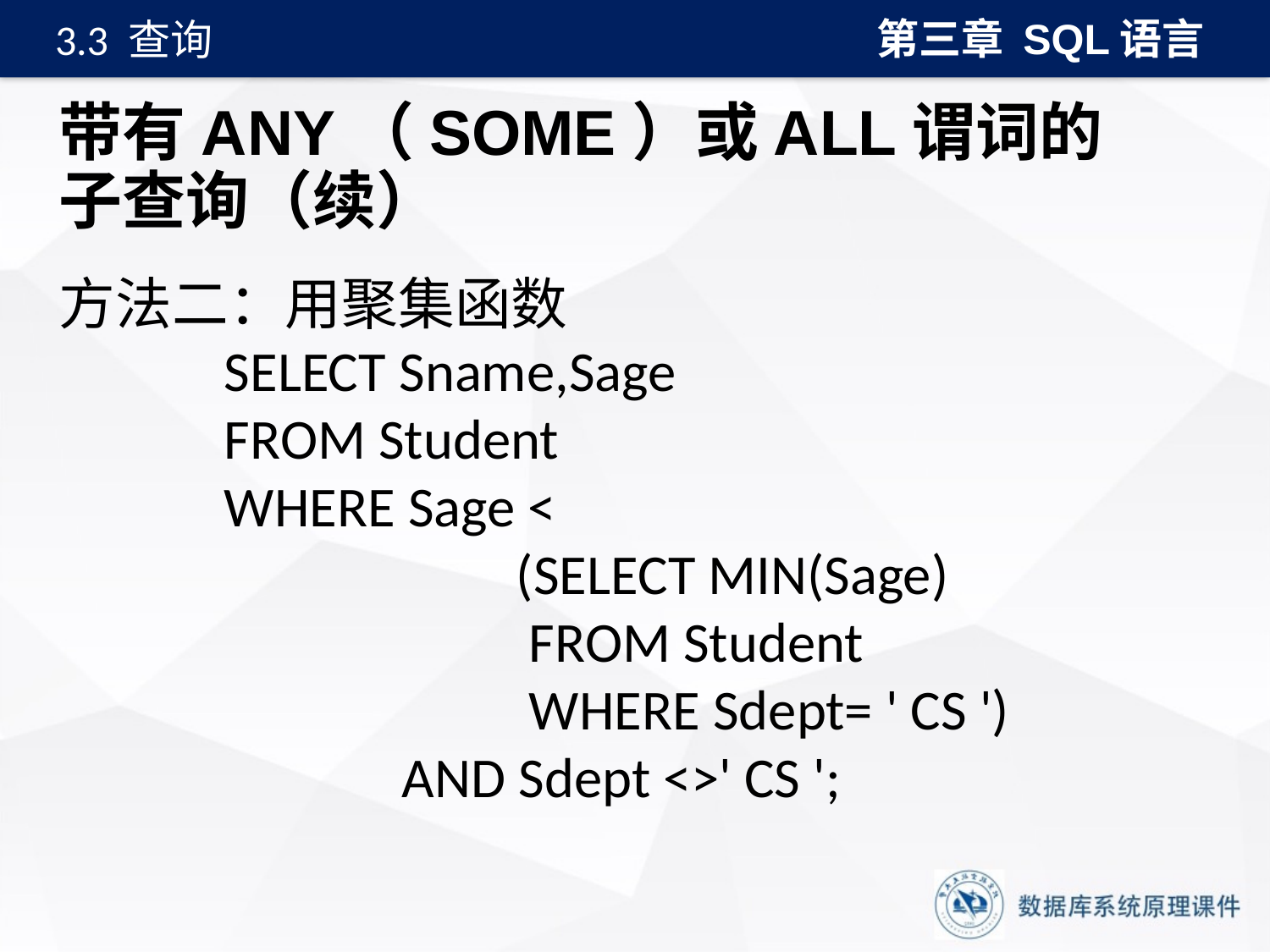

第三章 SQL语言
3.3 查询
# 带有ANY（SOME）或ALL谓词的子查询（续）
方法二：用聚集函数
             SELECT Sname,Sage
             FROM Student
             WHERE Sage <
                                    (SELECT MIN(Sage)
                                     FROM Student
                                     WHERE Sdept= ' CS ')
                           AND Sdept <>' CS ';